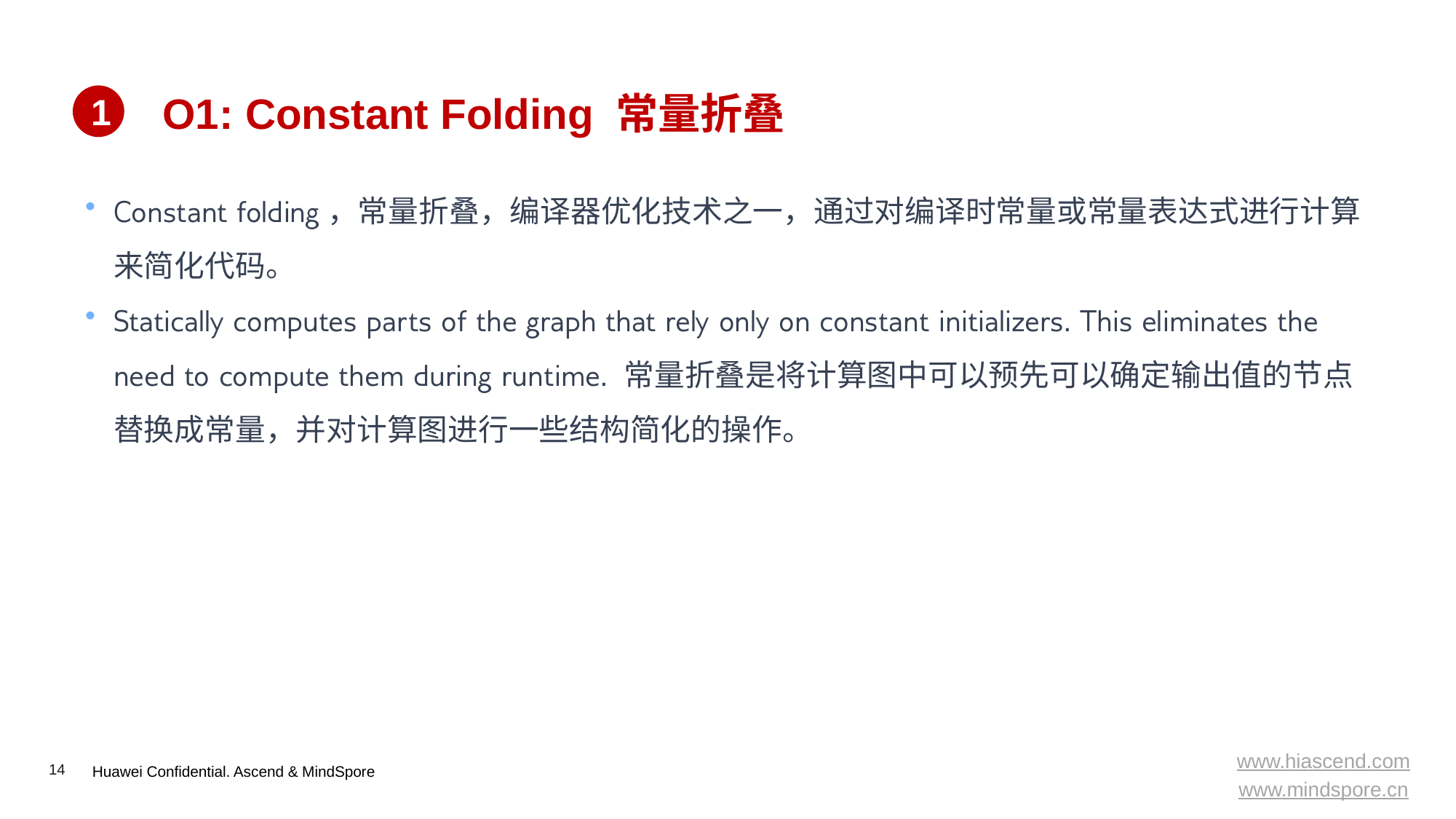

# O1: Constant Folding 常量折叠
1
Constant folding，常量折叠，编译器优化技术之一，通过对编译时常量或常量表达式进行计算来简化代码。
Statically computes parts of the graph that rely only on constant initializers. This eliminates the need to compute them during runtime. 常量折叠是将计算图中可以预先可以确定输出值的节点替换成常量，并对计算图进行一些结构简化的操作。